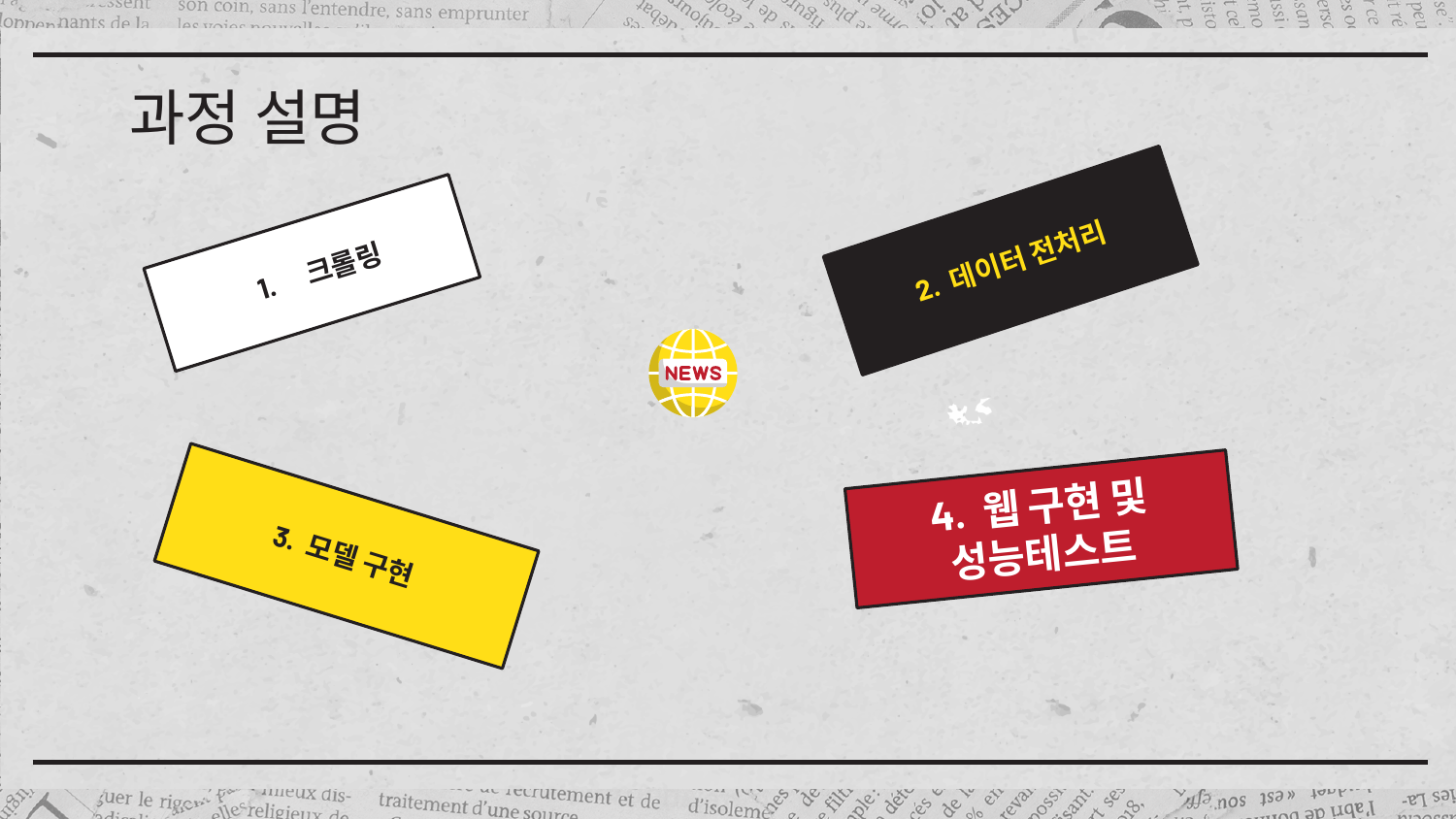

# 과정 설명
2. 데이터 전처리
크롤링

4. 웹 구현 및 성능테스트
3. 모델 구현